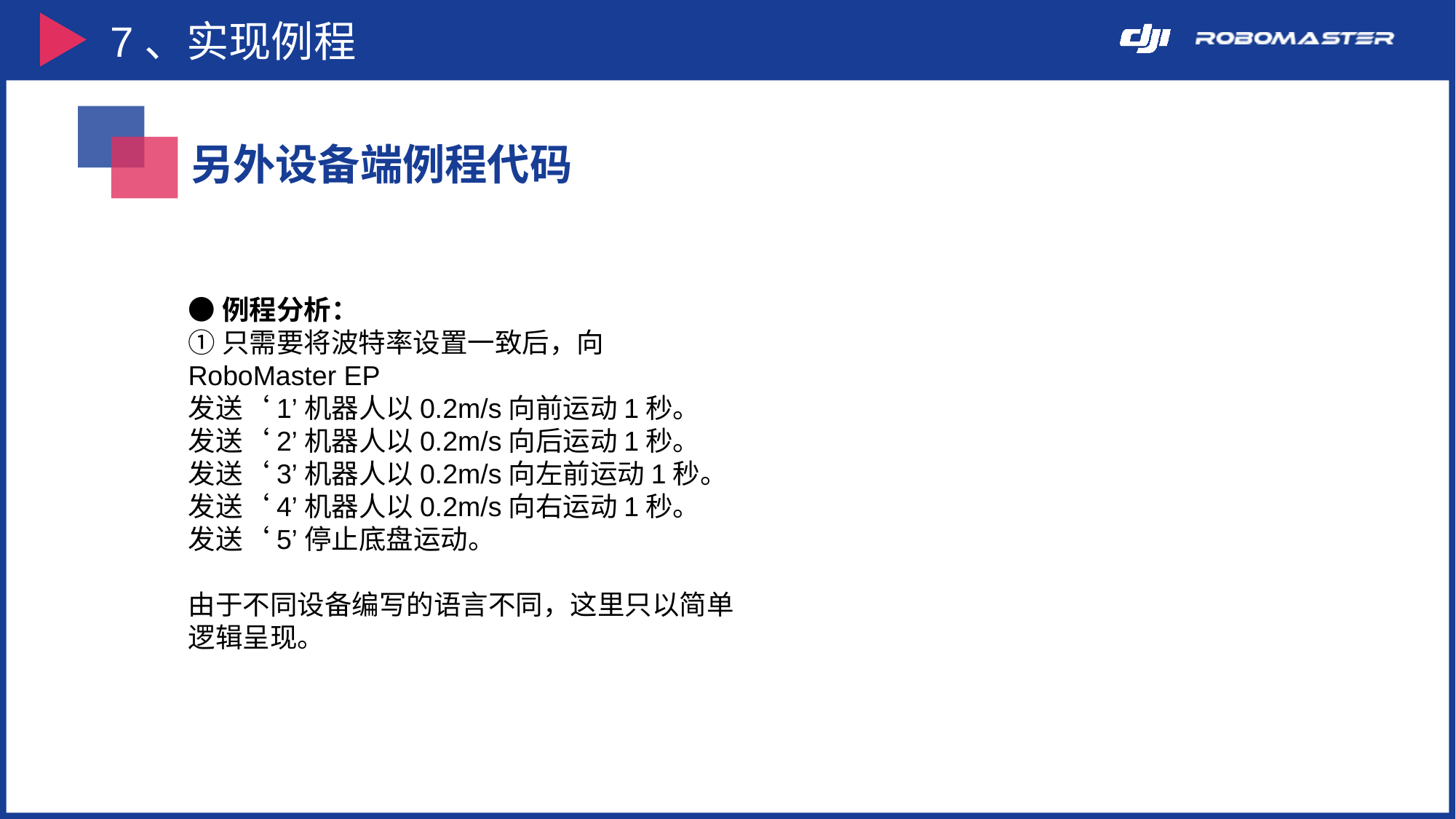

7、实现例程

另外设备端例程代码

●例程分析：
①只需要将波特率设置一致后，向RoboMaster EP
发送‘1’机器人以0.2m/s向前运动1秒。
发送‘2’机器人以0.2m/s向后运动1秒。
发送‘3’机器人以0.2m/s向左前运动1秒。
发送‘4’机器人以0.2m/s向右运动1秒。
发送‘5’停止底盘运动。

由于不同设备编写的语言不同，这里只以简单逻辑呈现。